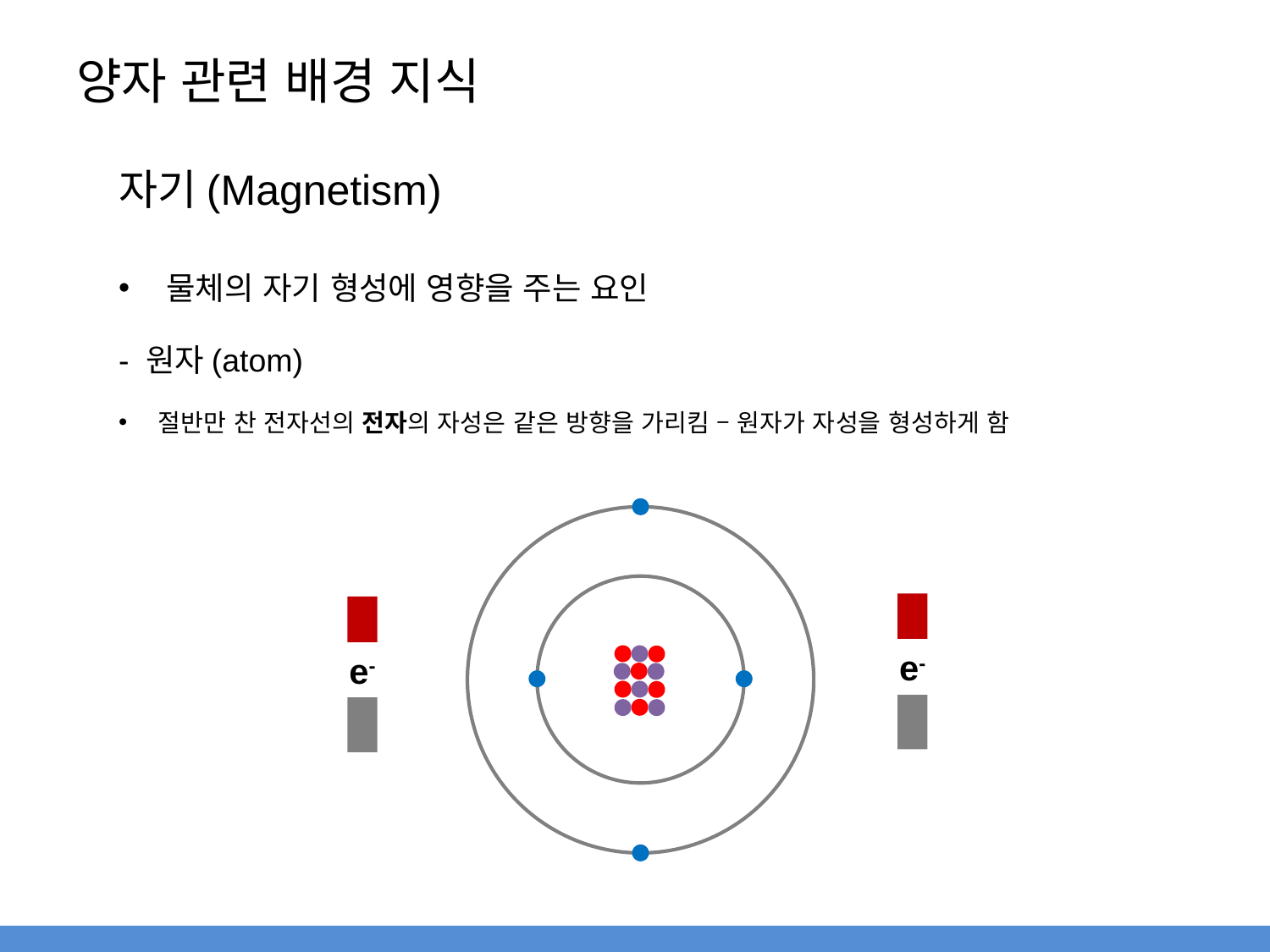

# 양자 관련 배경 지식
자기(Magnetism)
물체의 자기 형성에 영향을 주는 요인

- 원자(atom)
절반만 찬 전자선의 전자의 자성은 같은 방향을 가리킴 – 원자가 자성을 형성하게 함

e-

e-